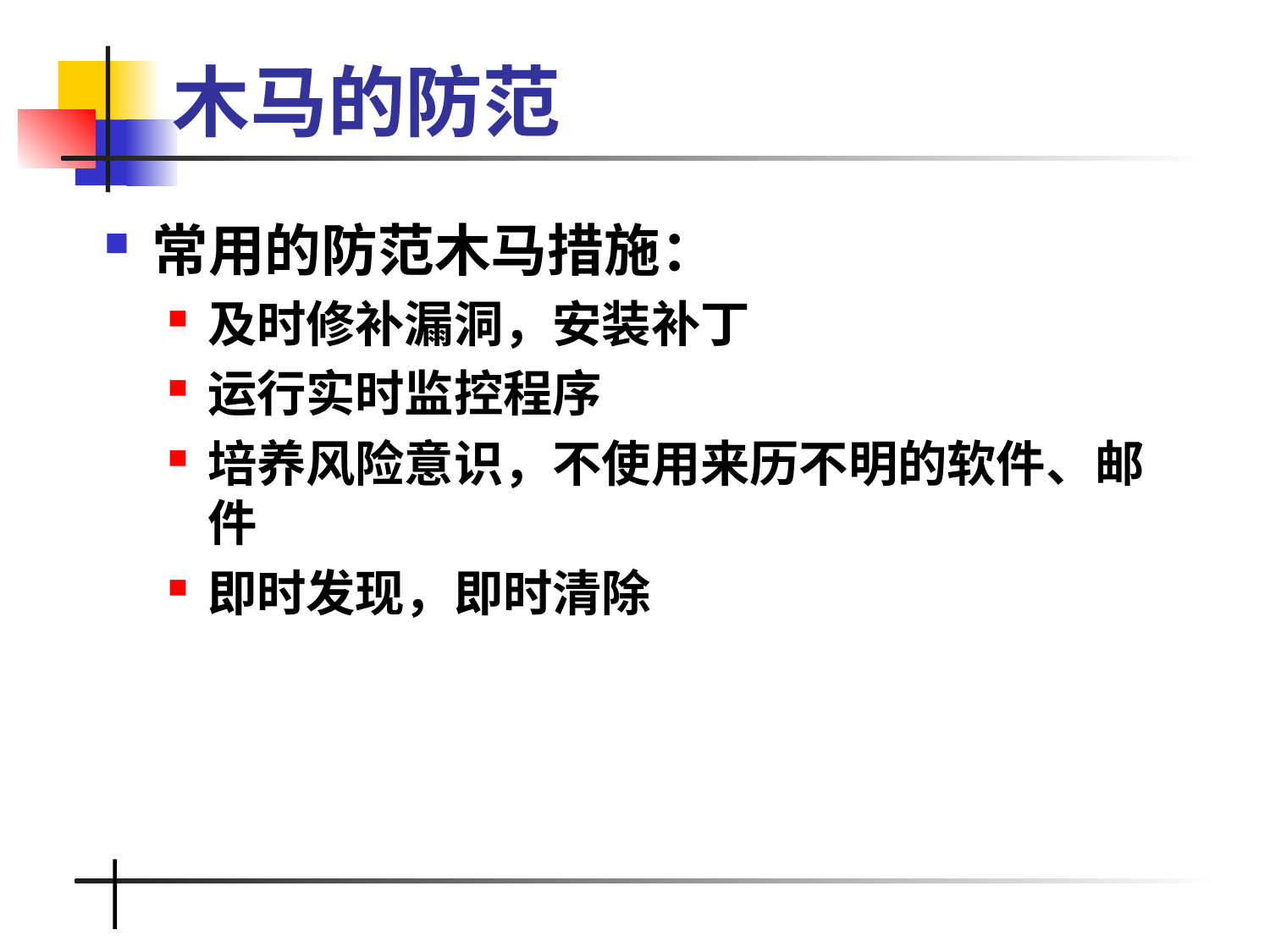

# 木马的防范
常用的防范木马措施：
及时修补漏洞，安装补丁
运行实时监控程序
培养风险意识，不使用来历不明的软件、邮件
即时发现，即时清除